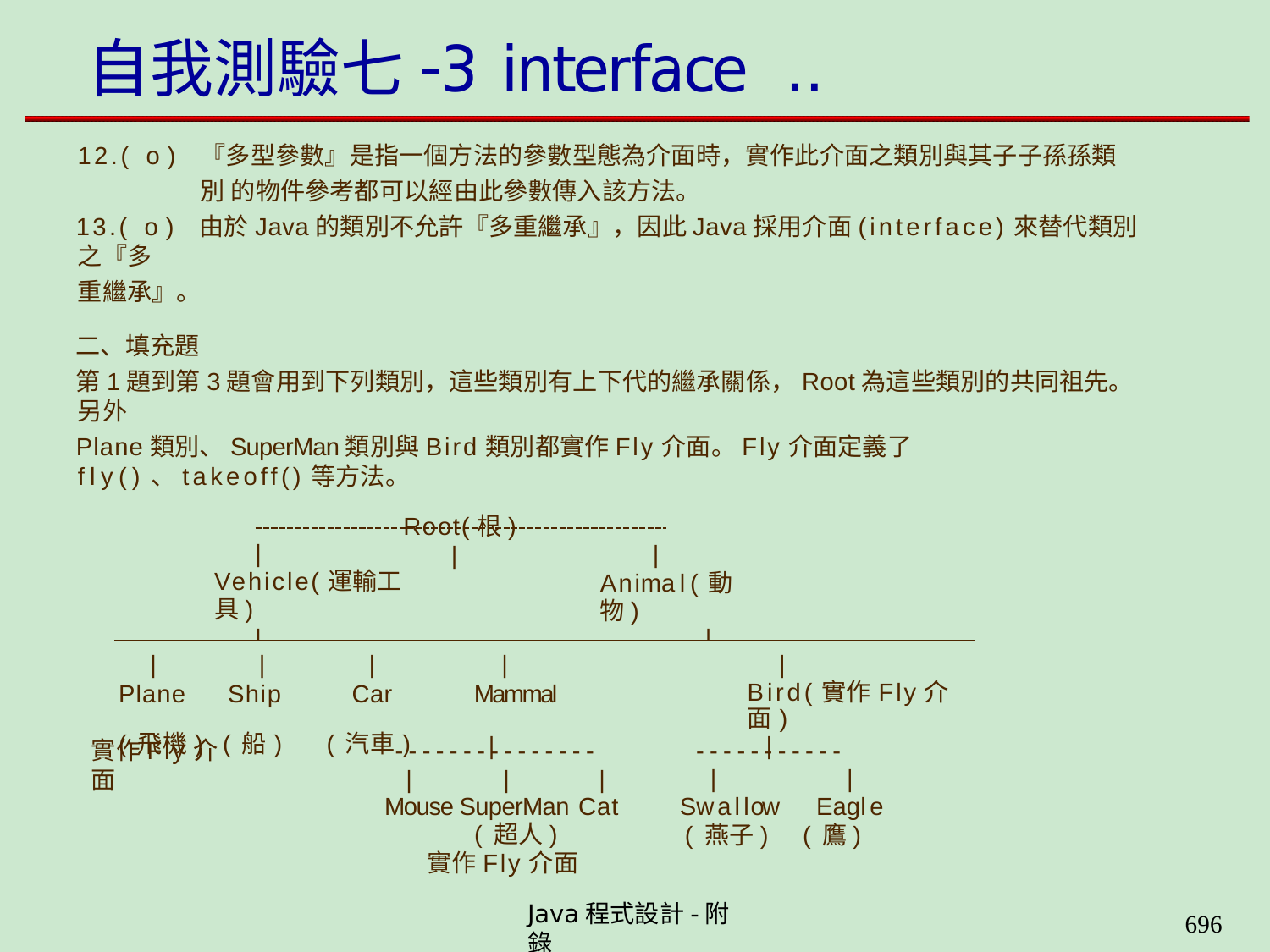

# 自我測驗七-3	interface	..
12.( o ) 『多型參數』是指一個方法的參數型態為介面時，實作此介面之類別與其子子孫孫類別 的物件參考都可以經由此參數傳入該方法。
13.( o ) 由於Java的類別不允許『多重繼承』，因此Java採用介面(interface)來替代類別之『多
重繼承』。

二、填充題
第1題到第3題會用到下列類別，這些類別有上下代的繼承關係，Root為這些類別的共同祖先。另外
Plane類別、SuperMan類別與Bird類別都實作Fly介面。Fly介面定義了fly()、takeoff()等方法。

Root(根)
|

|
Vehicle(運輸工具)
|
|  Animal(動物)
|
| | | | | | | | | | |
| --- | --- | --- | --- | --- |
| Plane | Ship | Car | Mammal | Bird(實作Fly介面) |
| (飛機) | (船) | (汽車) | | | | |
實作Fly介面
---------------
-----------
|	|	|
|	|
Swallow	Eagle
(燕子)	(鷹)
Mouse SuperMan Cat
(超人)
實作Fly介面
Java程式設計-附錄
696